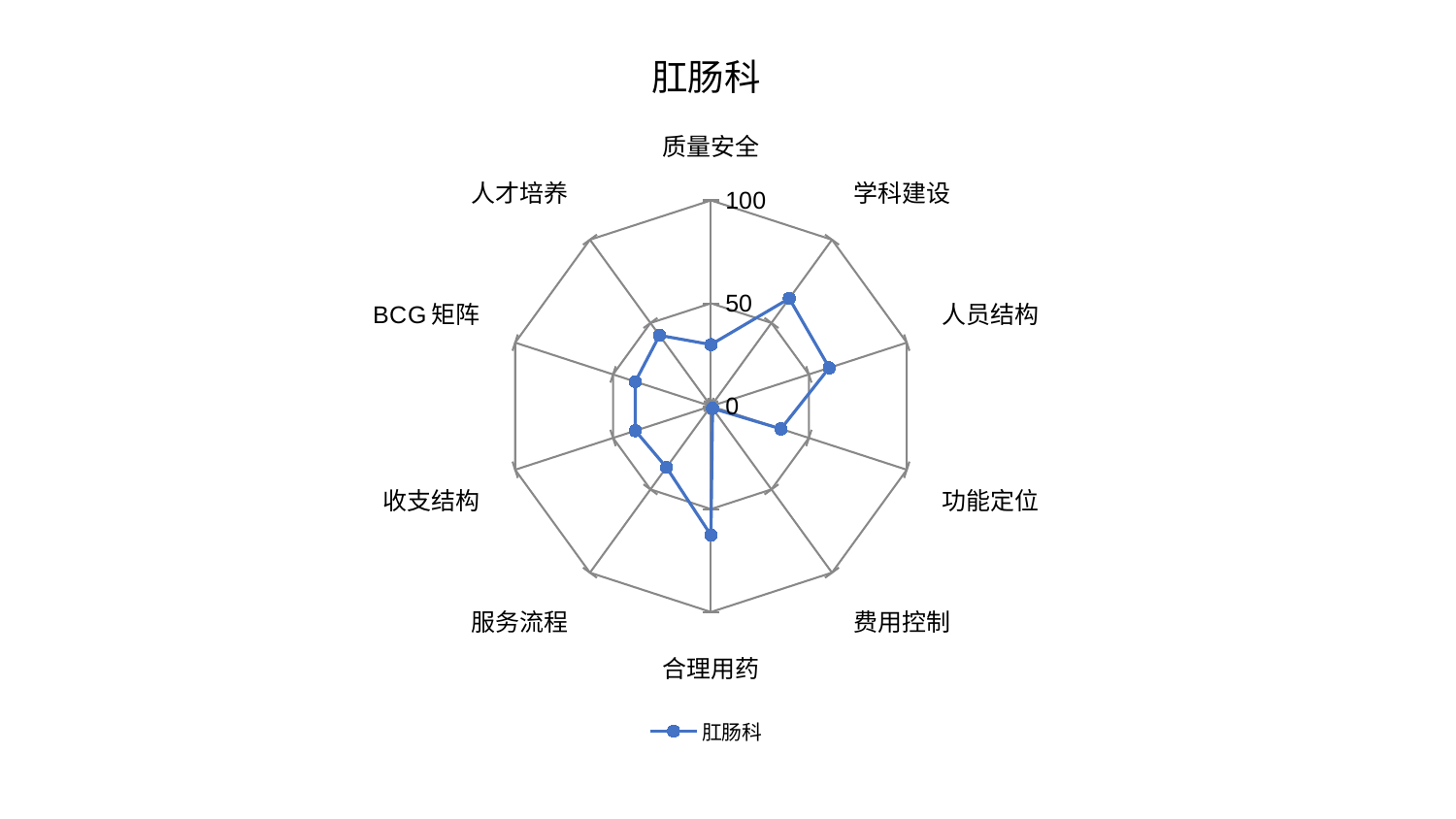

### Chart: 肛肠科

| Category | 肛肠科 |
|---|---|
| 质量安全 | 29.92769431811799 |
| 学科建设 | 64.70502704977709 |
| 人员结构 | 60.42041277939893 |
| 功能定位 | 35.746344683019025 |
| 费用控制 | 1.3532429030019415 |
| 合理用药 | 62.67646499039858 |
| 服务流程 | 36.79532262899123 |
| 收支结构 | 38.62811763868206 |
| BCG矩阵 | 38.64343002931746 |
| 人才培养 | 42.563121566340044 |
117